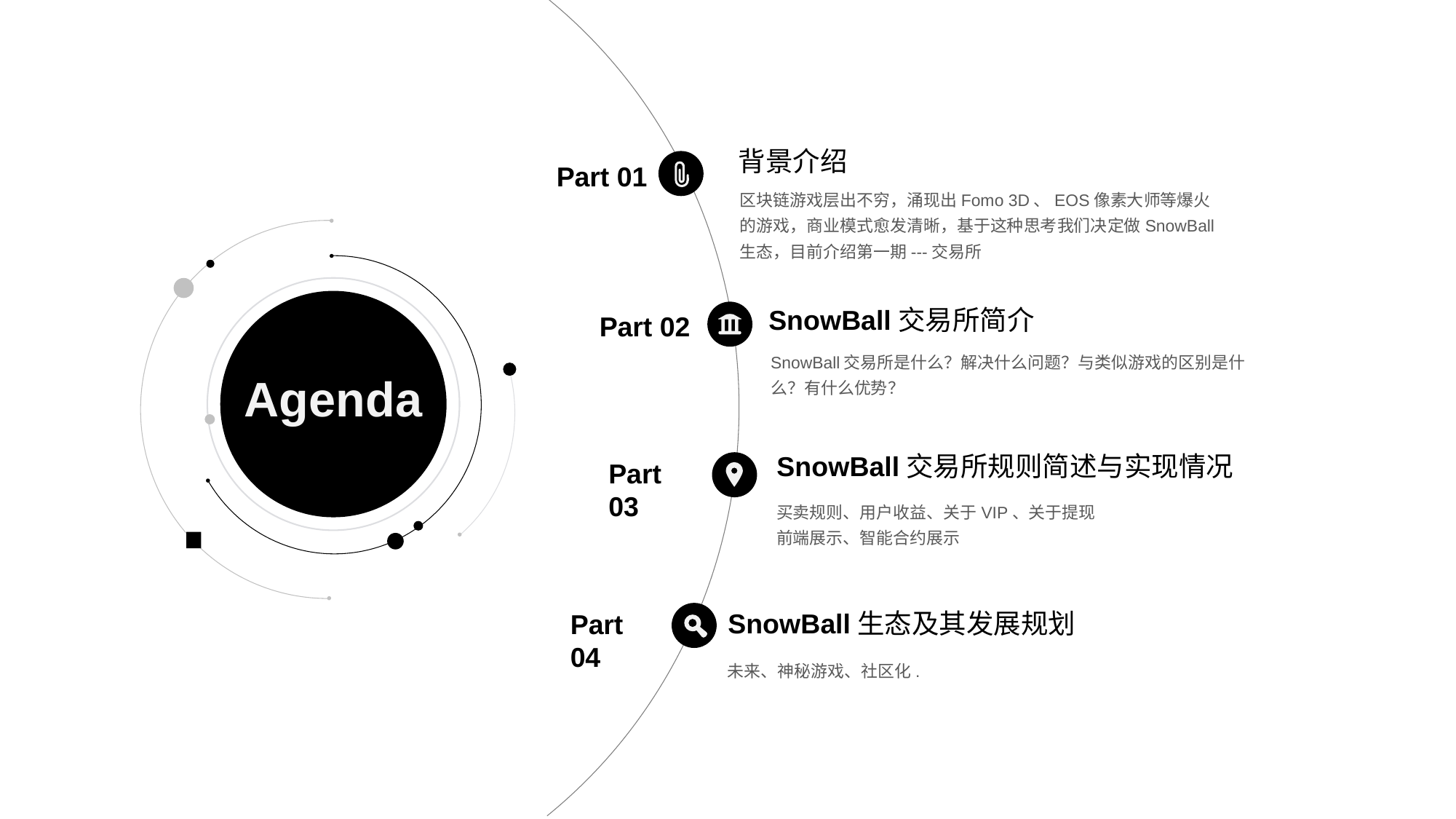

背景介绍

Part 01
区块链游戏层出不穷，涌现出Fomo 3D、EOS像素大师等爆火的游戏，商业模式愈发清晰，基于这种思考我们决定做SnowBall生态，目前介绍第一期---交易所

SnowBall交易所简介

Part 02
SnowBall交易所是什么？解决什么问题？与类似游戏的区别是什么？有什么优势？
Agenda

SnowBall交易所规则简述与实现情况
Part 03

买卖规则、用户收益、关于VIP、关于提现
前端展示、智能合约展示

SnowBall生态及其发展规划
Part 04

未来、神秘游戏、社区化.